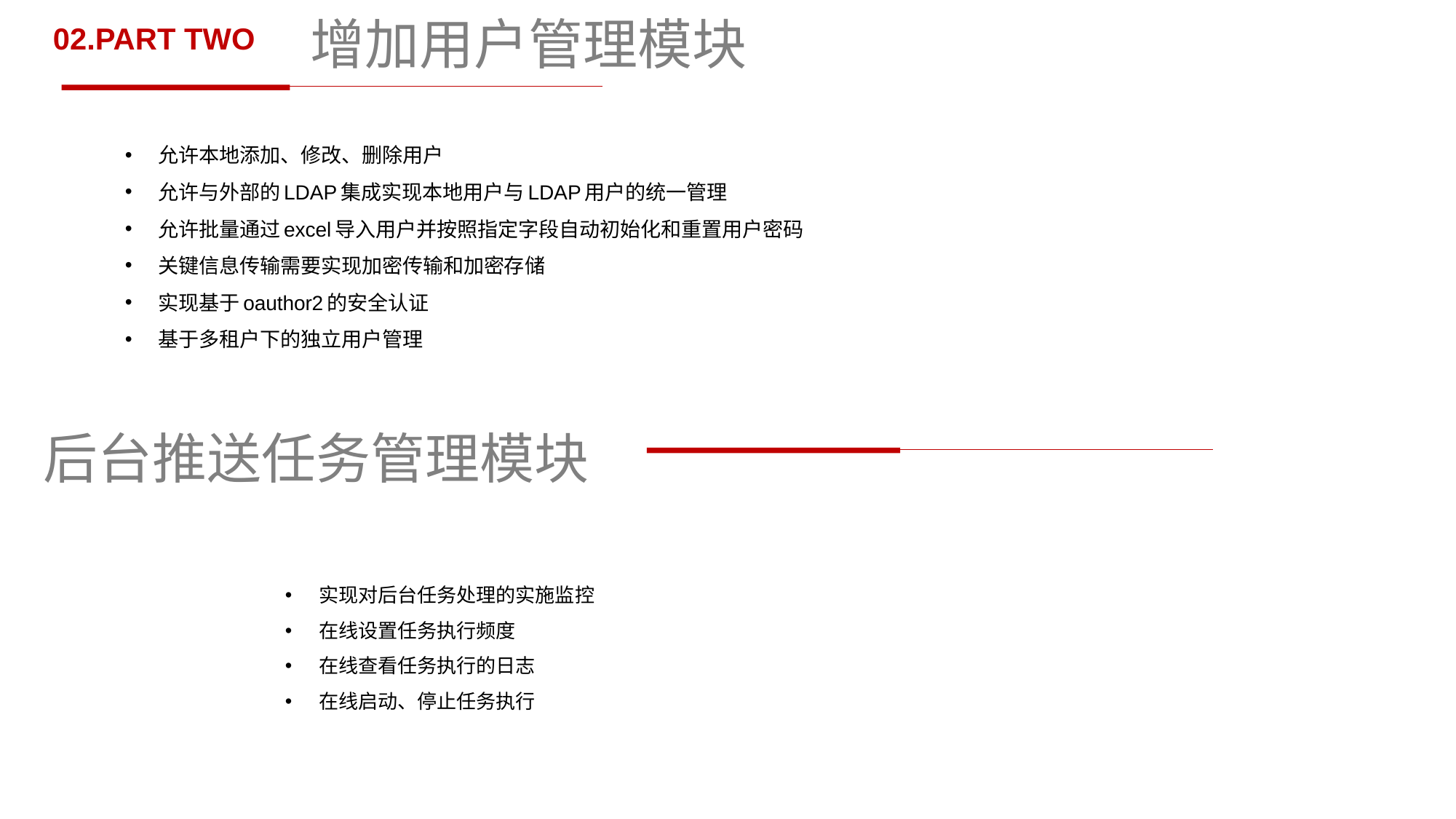

# 增加用户管理模块
02.PART TWO

允许本地添加、修改、删除用户
允许与外部的LDAP集成实现本地用户与LDAP用户的统一管理
允许批量通过excel导入用户并按照指定字段自动初始化和重置用户密码
关键信息传输需要实现加密传输和加密存储
实现基于oauthor2的安全认证
基于多租户下的独立用户管理

后台推送任务管理模块
实现对后台任务处理的实施监控
在线设置任务执行频度
在线查看任务执行的日志
在线启动、停止任务执行